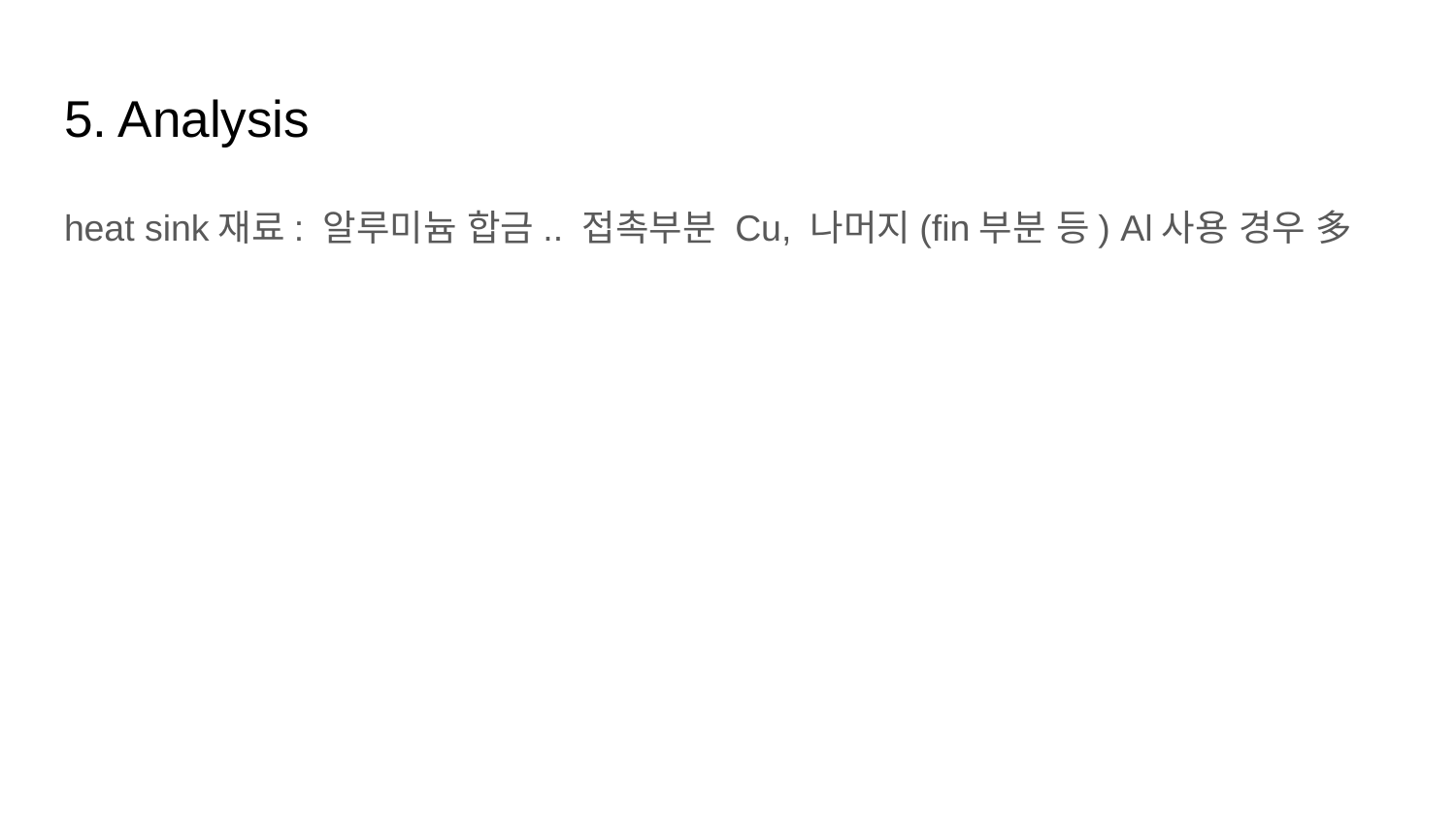

# 5. Analysis
heat sink재료: 알루미늄 합금.. 접촉부분 Cu, 나머지(fin부분 등) Al사용 경우 多